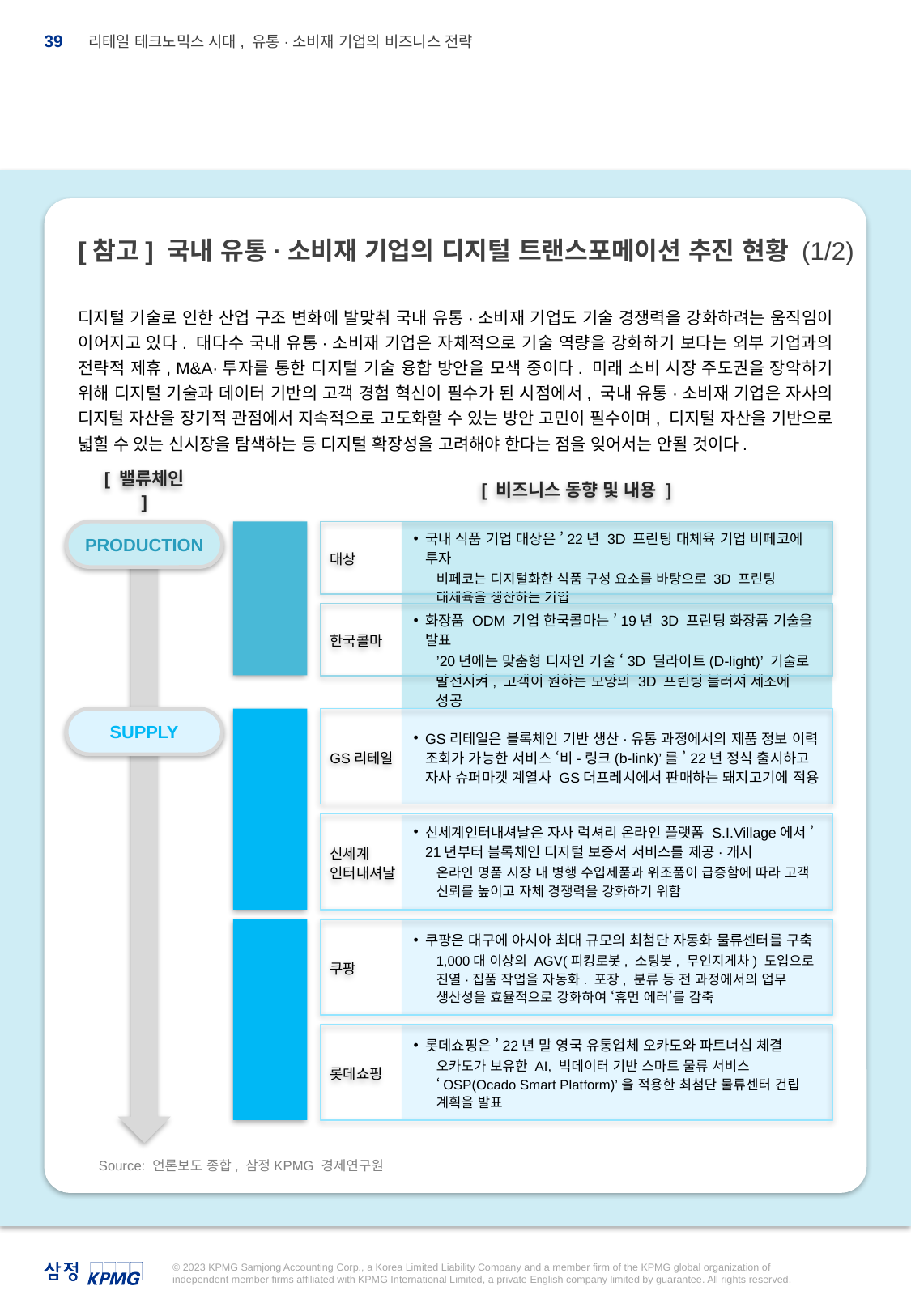

[참고] 국내 유통·소비재 기업의 디지털 트랜스포메이션 추진 현황 (1/2)
디지털 기술로 인한 산업 구조 변화에 발맞춰 국내 유통·소비재 기업도 기술 경쟁력을 강화하려는 움직임이 이어지고 있다. 대다수 국내 유통·소비재 기업은 자체적으로 기술 역량을 강화하기 보다는 외부 기업과의 전략적 제휴, M&A·투자를 통한 디지털 기술 융합 방안을 모색 중이다. 미래 소비 시장 주도권을 장악하기 위해 디지털 기술과 데이터 기반의 고객 경험 혁신이 필수가 된 시점에서, 국내 유통·소비재 기업은 자사의 디지털 자산을 장기적 관점에서 지속적으로 고도화할 수 있는 방안 고민이 필수이며, 디지털 자산을 기반으로 넓힐 수 있는 신시장을 탐색하는 등 디지털 확장성을 고려해야 한다는 점을 잊어서는 안될 것이다.
[ 밸류체인 ]
PRODUCTION
SUPPLY

[ 비즈니스 동향 및 내용 ]
3D
프린팅
대상
국내 식품 기업 대상은 ’22년 3D 프린팅 대체육 기업 비페코에 투자
비페코는 디지털화한 식품 구성 요소를 바탕으로 3D 프린팅 대체육을 생산하는 기업
한국콜마
화장품 ODM 기업 한국콜마는 ’19년 3D 프린팅 화장품 기술을 발표
’20년에는 맞춤형 디자인 기술 ‘3D 딜라이트(D-light)’ 기술로 발전시켜, 고객이 원하는 모양의 3D 프린팅 블러셔 제조에 성공
디지털 공급망
GS리테일
GS리테일은 블록체인 기반 생산·유통 과정에서의 제품 정보 이력 조회가 가능한 서비스 ‘비-링크(b-link)’를 ’22년 정식 출시하고 자사 슈퍼마켓 계열사 GS더프레시에서 판매하는 돼지고기에 적용
신세계
인터내셔날
신세계인터내셔날은 자사 럭셔리 온라인 플랫폼 S.I.Village에서 ’21년부터 블록체인 디지털 보증서 서비스를 제공·개시
온라인 명품 시장 내 병행 수입제품과 위조품이 급증함에 따라 고객 신뢰를 높이고 자체 경쟁력을 강화하기 위함
자동화 물류
센터
쿠팡
쿠팡은 대구에 아시아 최대 규모의 최첨단 자동화 물류센터를 구축
1,000대 이상의 AGV(피킹로봇, 소팅봇, 무인지게차) 도입으로 진열·집품 작업을 자동화. 포장, 분류 등 전 과정에서의 업무 생산성을 효율적으로 강화하여 ‘휴먼 에러’를 감축
롯데쇼핑
롯데쇼핑은 ’22년 말 영국 유통업체 오카도와 파트너십 체결
오카도가 보유한 AI, 빅데이터 기반 스마트 물류 서비스 ‘OSP(Ocado Smart Platform)’을 적용한 최첨단 물류센터 건립 계획을 발표
Source: 언론보도 종합, 삼정KPMG 경제연구원